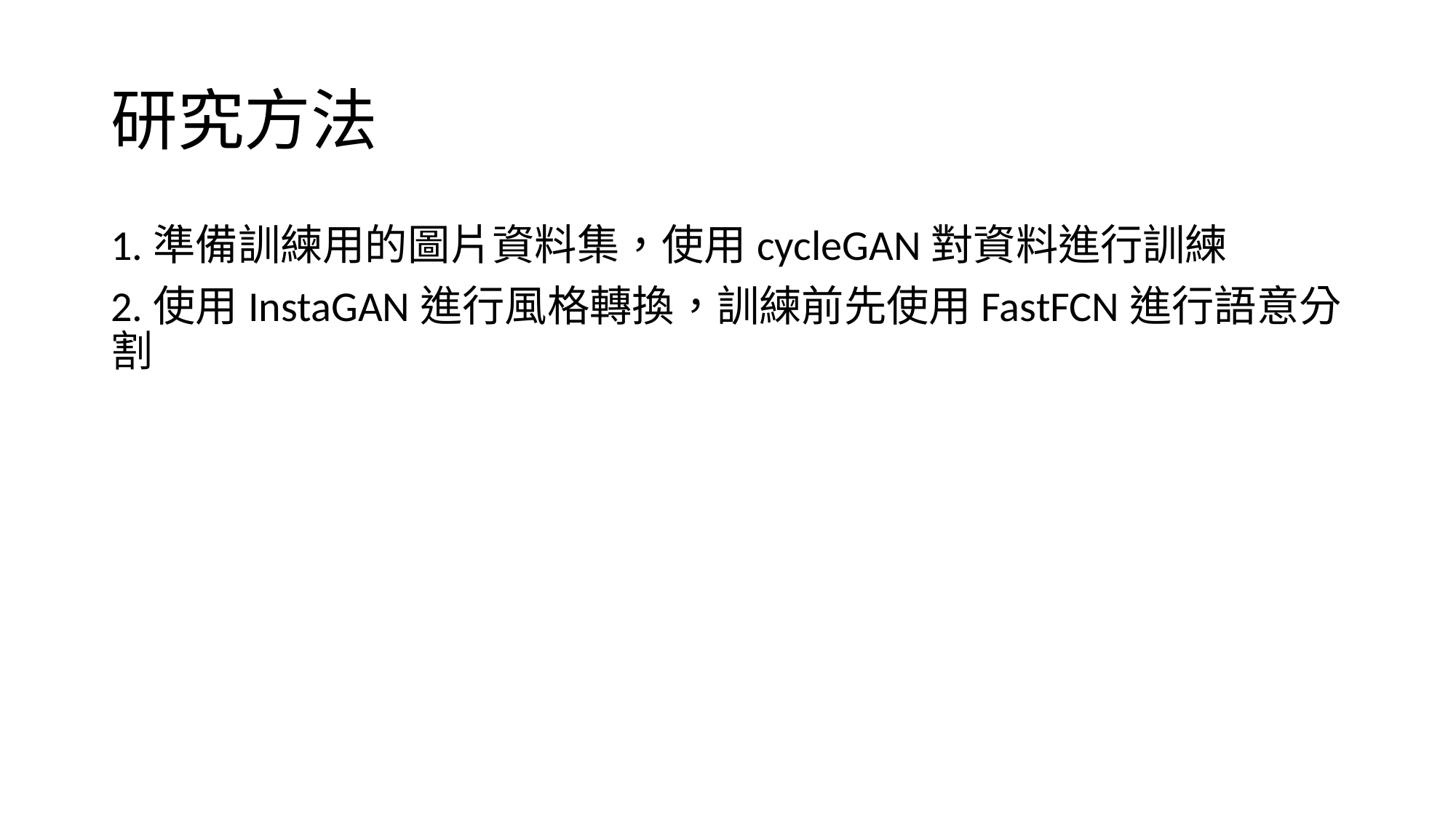

# 研究方法
1.準備訓練用的圖片資料集，使用cycleGAN對資料進行訓練
2.使用InstaGAN進行風格轉換，訓練前先使用FastFCN進行語意分割